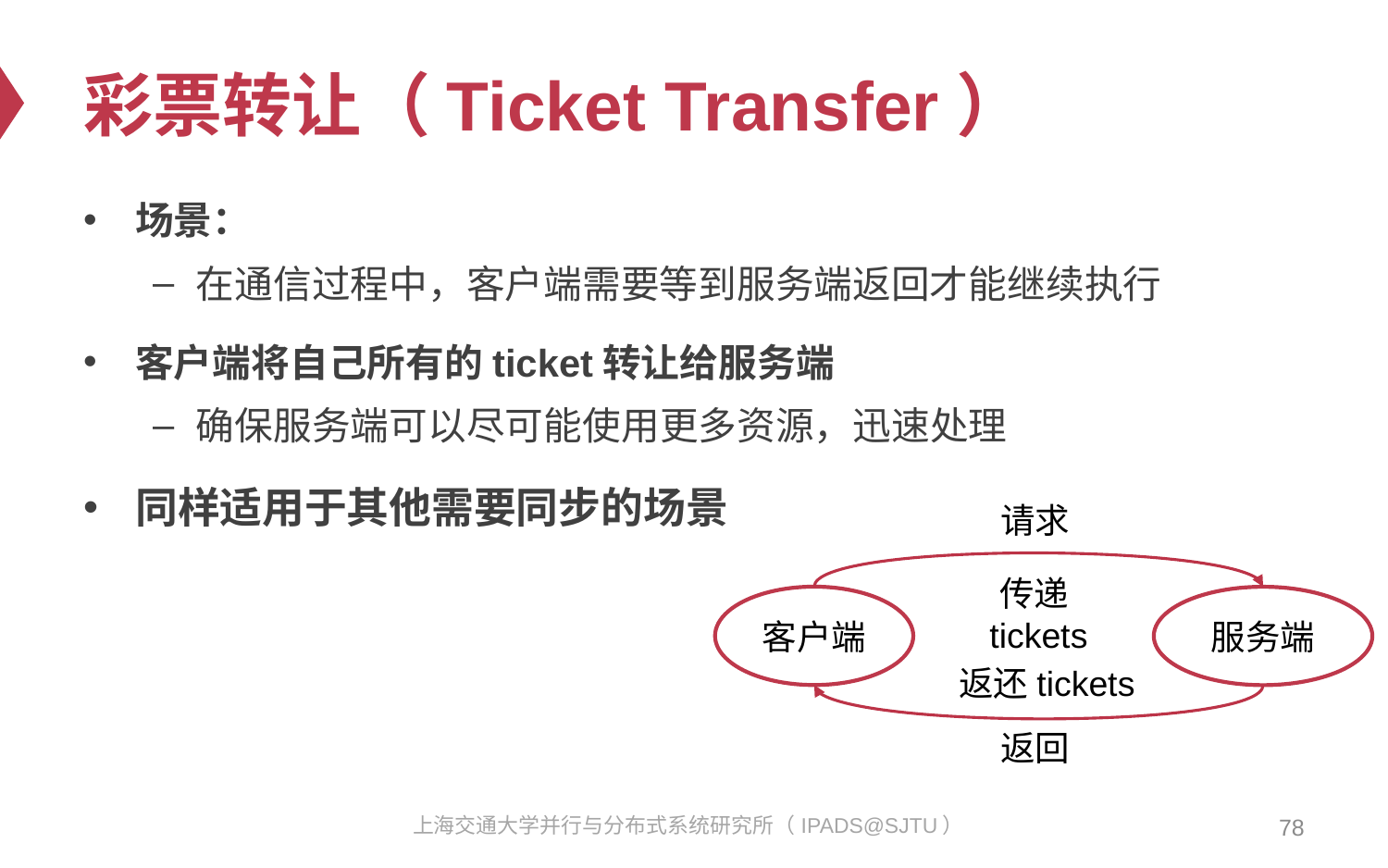

# 彩票转让（Ticket Transfer）
场景：
在通信过程中，客户端需要等到服务端返回才能继续执行
客户端将自己所有的ticket转让给服务端
确保服务端可以尽可能使用更多资源，迅速处理
同样适用于其他需要同步的场景
请求
传递tickets
客户端
服务端
返还tickets
返回
78
上海交通大学并行与分布式系统研究所（IPADS@SJTU）